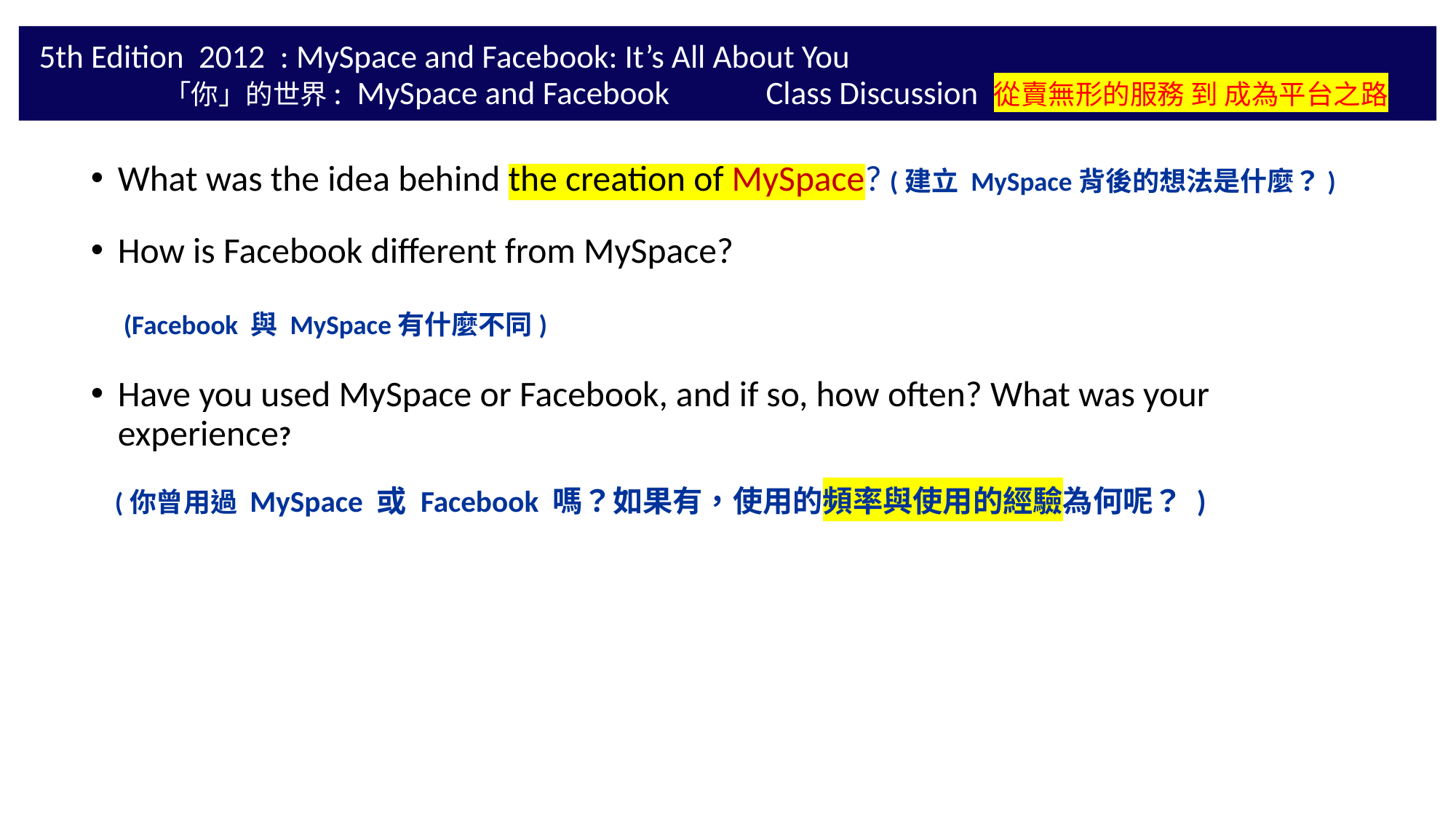

# 5th Edition  2012  : MySpace and Facebook: It’s All About You                                                                                          「你」的世界:  MySpace and Facebook             Class Discussion 從賣無形的服務 到 成為平台之路
What was the idea behind the creation of MySpace? (建立 MySpace背後的想法是什麼？)
How is Facebook different from MySpace?
    (Facebook 與 MySpace有什麼不同)
Have you used MySpace or Facebook, and if so, how often? What was your experience?
    (你曾用過 MySpace 或 Facebook 嗎？如果有，使用的頻率與使用的經驗為何呢？ )